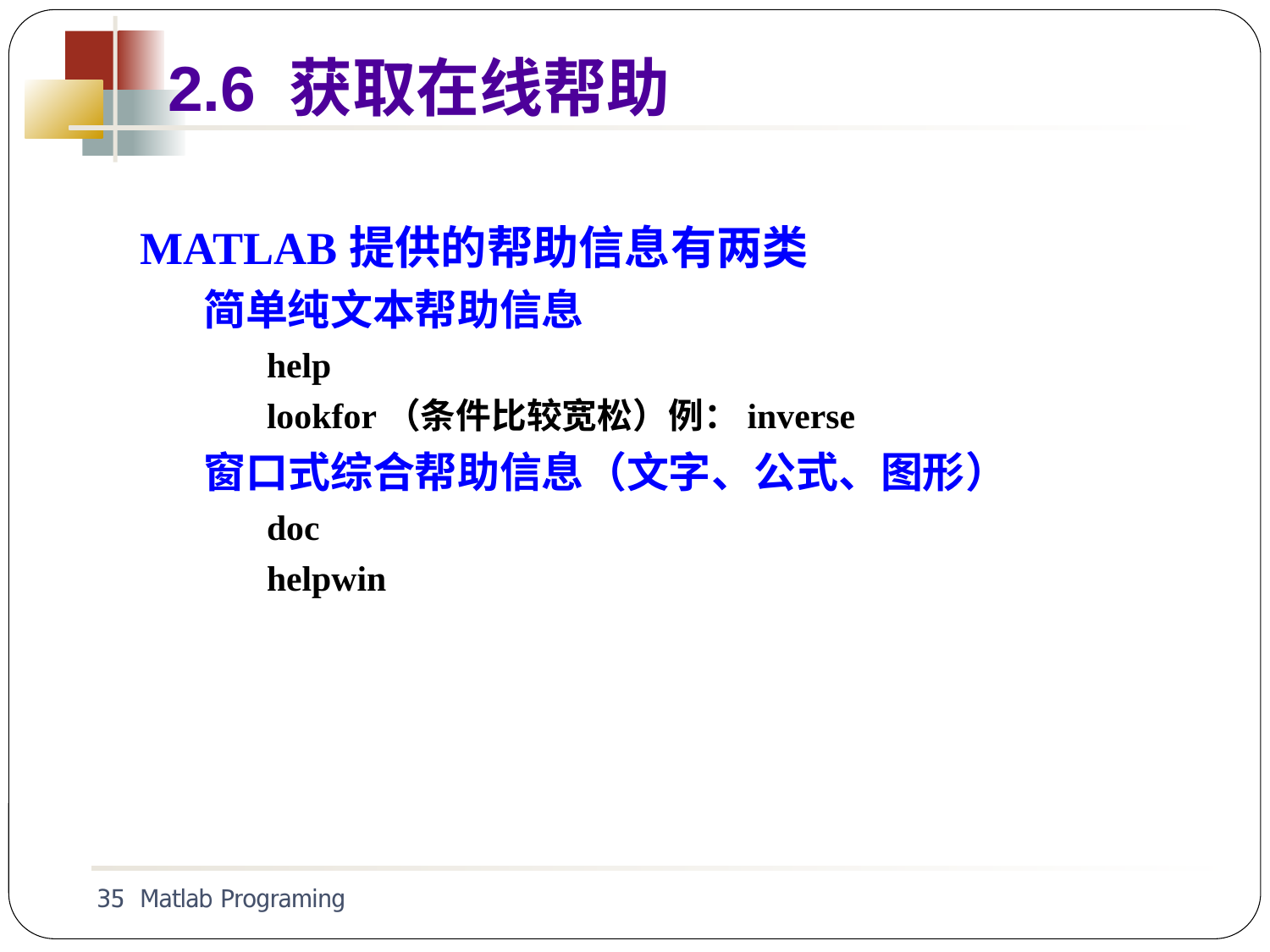

MATLAB提供的帮助信息有两类
简单纯文本帮助信息
help
lookfor（条件比较宽松）例：inverse
窗口式综合帮助信息（文字、公式、图形）
doc
helpwin

2.6 获取在线帮助

35  Matlab Programing